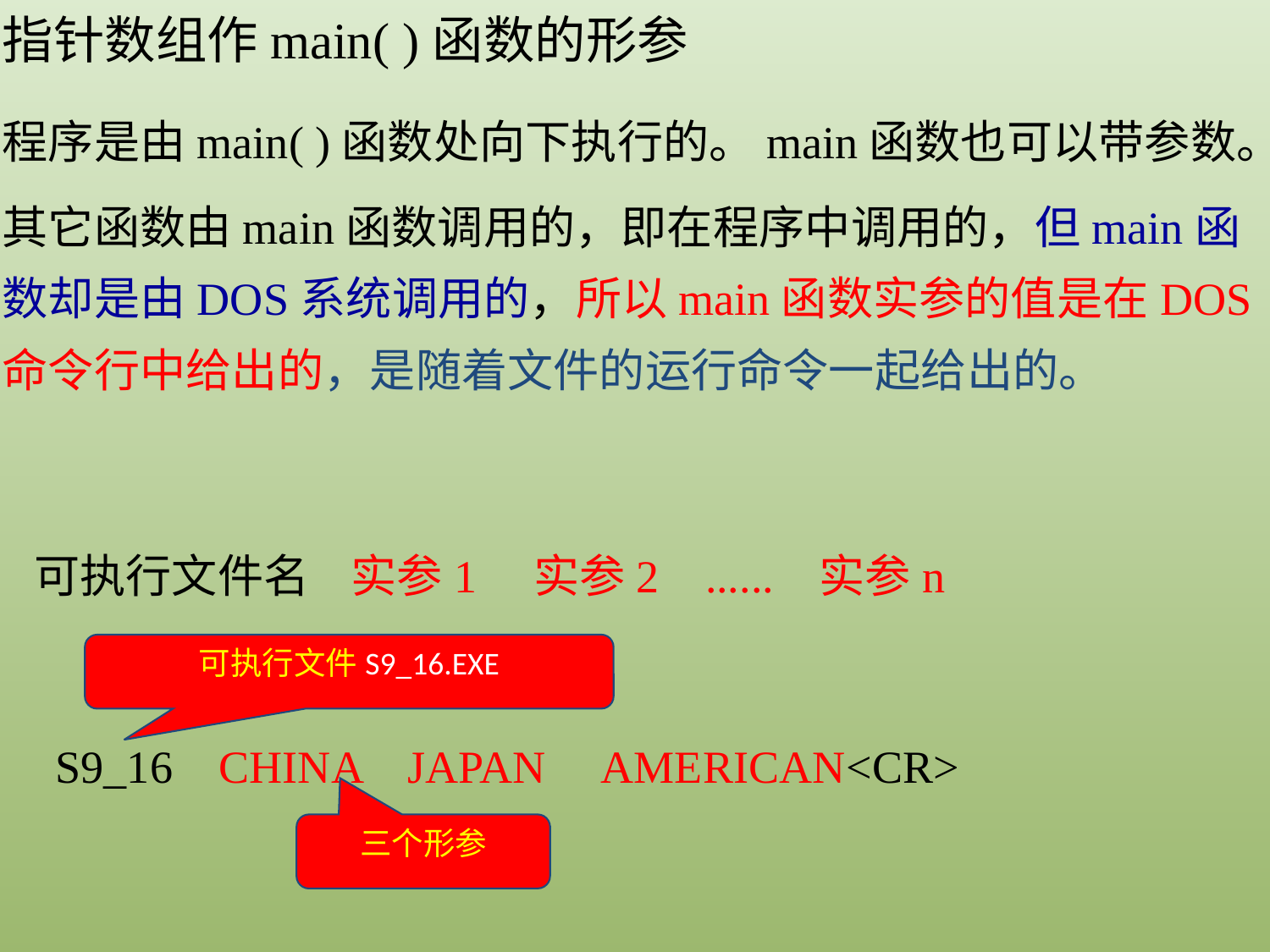

指针数组作main( )函数的形参
程序是由main( )函数处向下执行的。main函数也可以带参数。
其它函数由main函数调用的，即在程序中调用的，但main函数却是由DOS系统调用的，所以main函数实参的值是在DOS命令行中给出的，是随着文件的运行命令一起给出的。
可执行文件名    实参1    实参2    ......   实参n
可执行文件S9_16.EXE
S9_16    CHINA    JAPAN     AMERICAN<CR>
三个形参
528